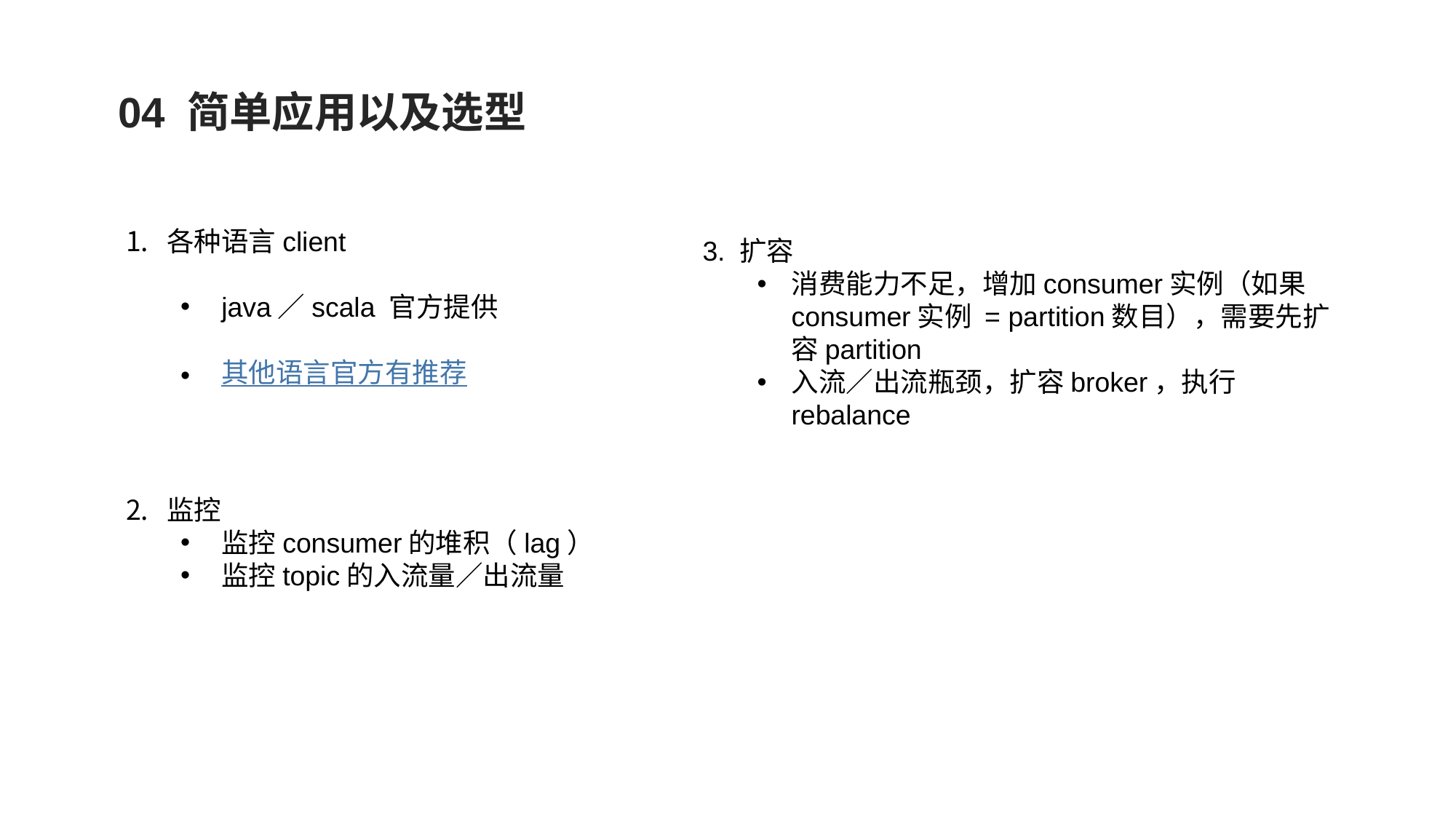

04 简单应用以及选型

各种语言client

java／scala 官方提供

其他语言官方有推荐

监控
监控consumer的堆积（lag）
监控topic的入流量／出流量

3. 扩容
消费能力不足，增加consumer实例（如果consumer实例 = partition数目），需要先扩容partition
入流／出流瓶颈，扩容broker，执行rebalance